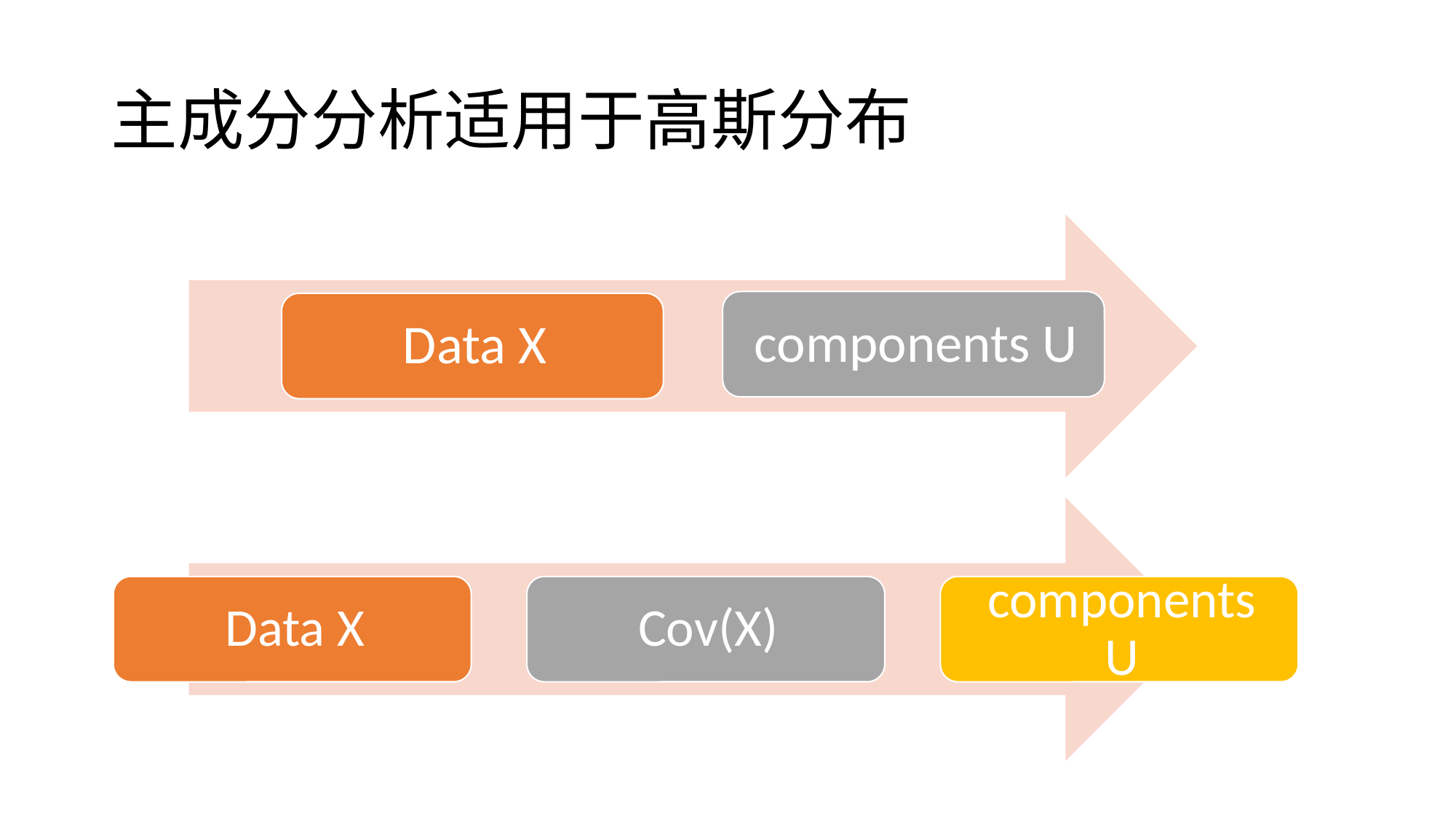

# 主成分分析适用于高斯分布
Data X
components U
Data X
Cov(X)
components U